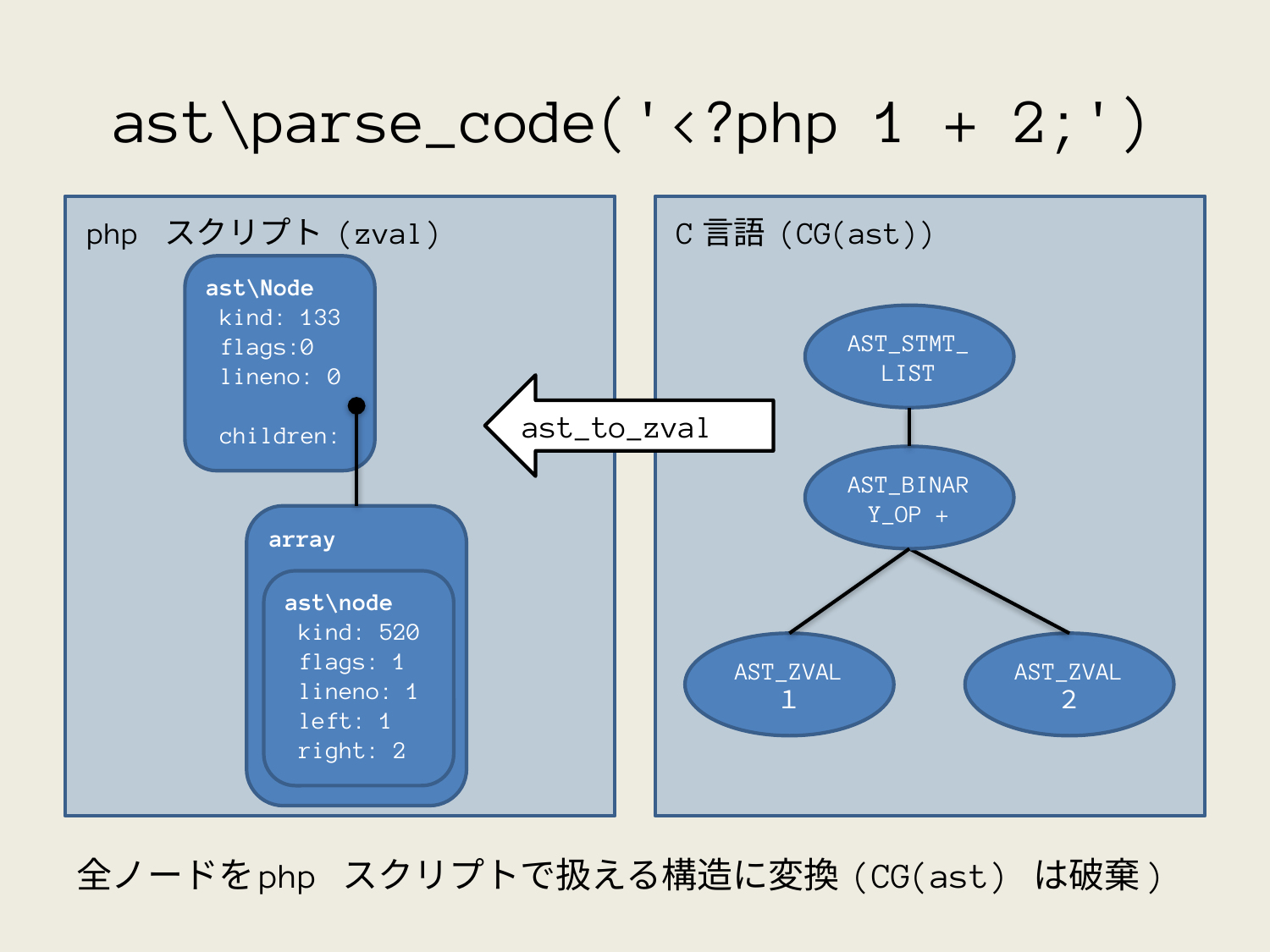

# ast\parse_code('<?php 1 + 2;')

php スクリプト (zval)
C言語 (CG(ast))
ast\Node
 kind: 133
 flags:0
 lineno: 0
 children:
ast\node
 kind: 520
 flags: 1
 lineno: 1
 left: 1
 right: 2
array
AST_STMT_LIST
AST_BINARY_OP +
AST_ZVAL
１
AST_ZVAL
２
ast_to_zval
全ノードをphp スクリプトで扱える構造に変換 (CG(ast) は破棄)